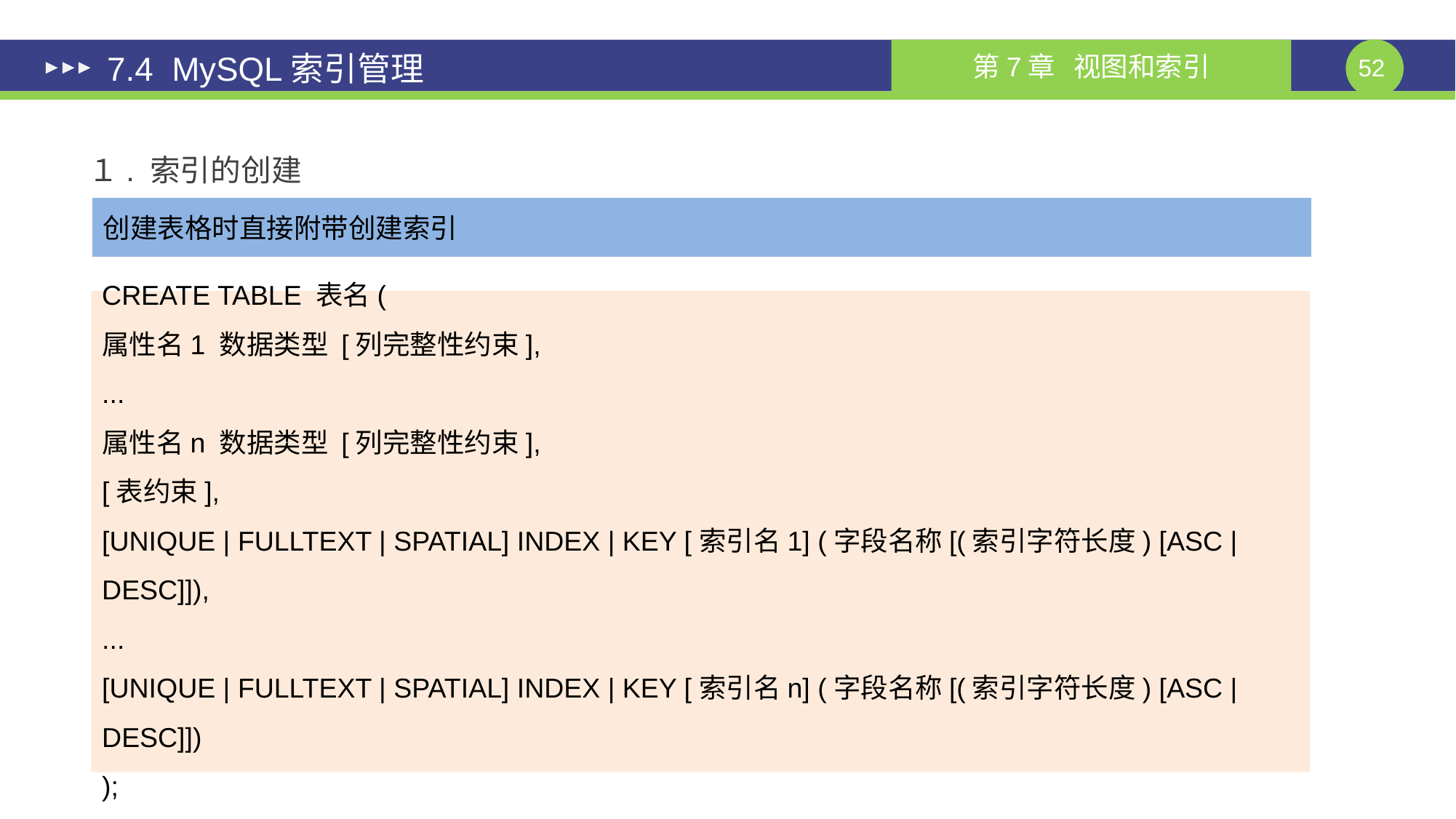

# 7.4  MySQL索引管理
１. 索引的创建
创建表格时直接附带创建索引
CREATE TABLE 表名(
属性名1 数据类型 [列完整性约束],
...
属性名n 数据类型 [列完整性约束],
[表约束],
[UNIQUE | FULLTEXT | SPATIAL] INDEX | KEY [索引名1] (字段名称[(索引字符长度) [ASC | DESC]]),
...
[UNIQUE | FULLTEXT | SPATIAL] INDEX | KEY [索引名n] (字段名称[(索引字符长度) [ASC | DESC]])
);